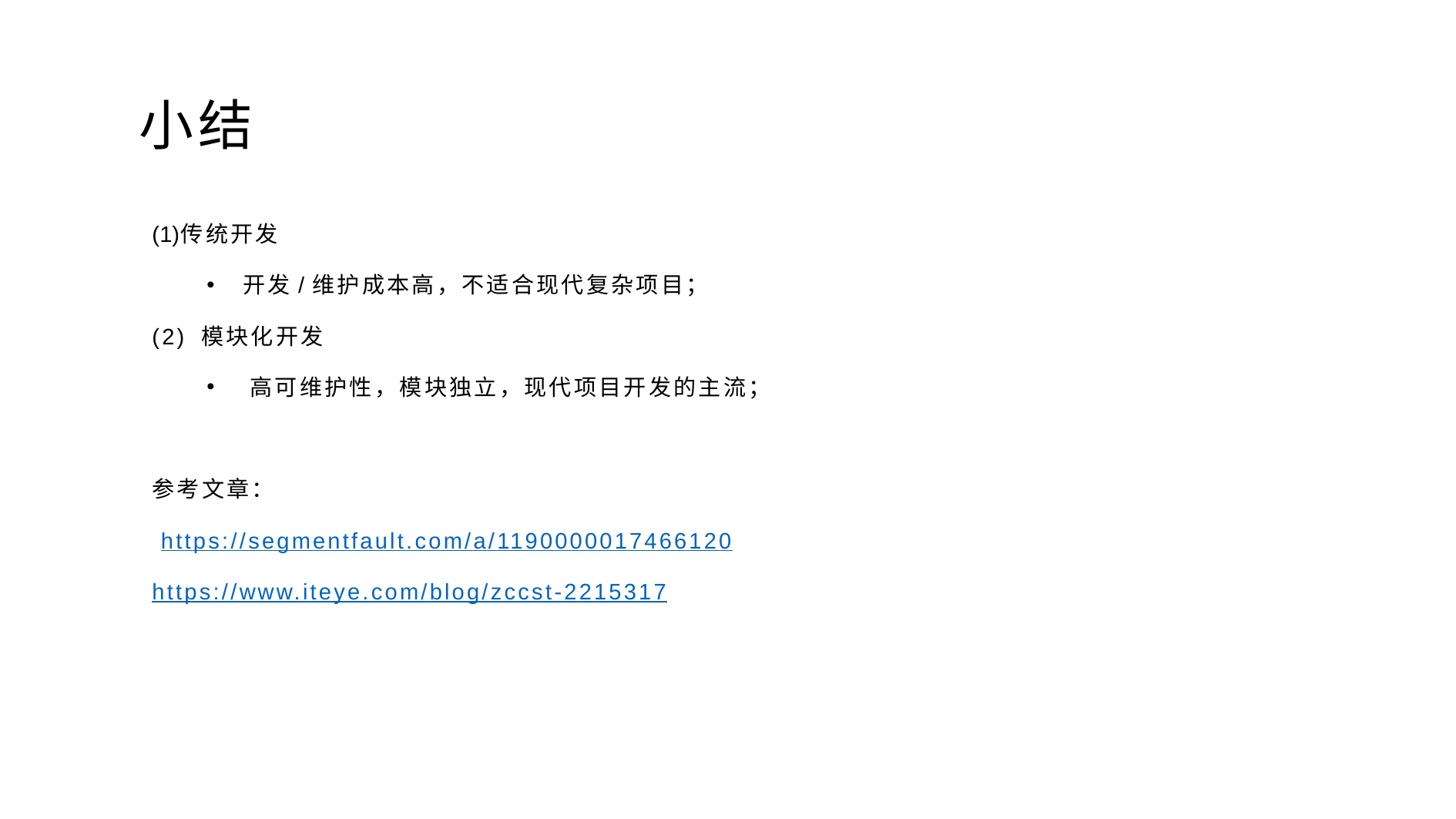

# 小结
传统开发
开发/维护成本高，不适合现代复杂项目；
(2) 模块化开发
高可维护性，模块独立，现代项目开发的主流；

参考文章：
 https://segmentfault.com/a/1190000017466120
https://www.iteye.com/blog/zccst-2215317